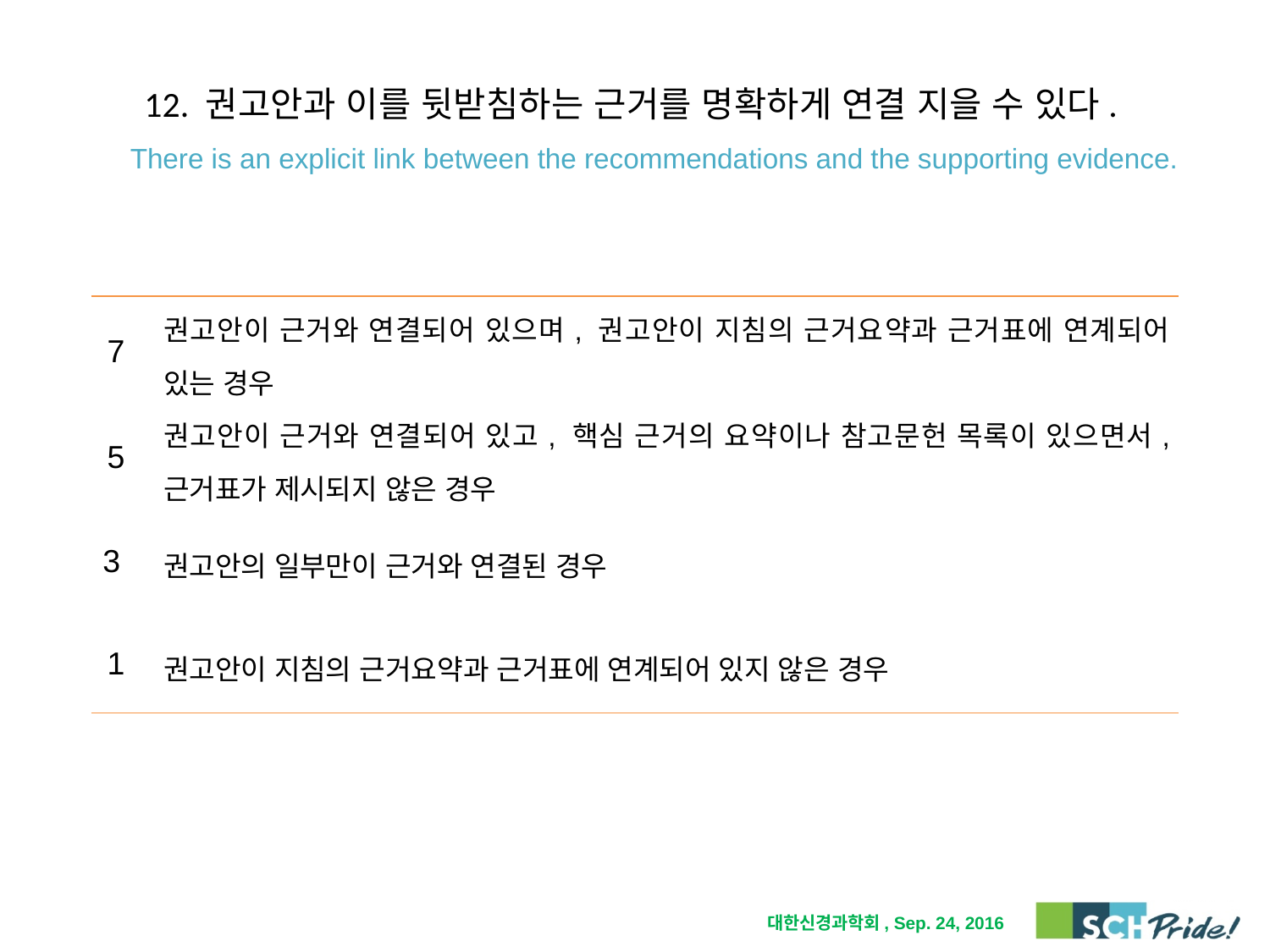

# 12. 권고안과 이를 뒷받침하는 근거를 명확하게 연결 지을 수 있다. There is an explicit link between the recommendations and the supporting evidence.
| 7 | 권고안이 근거와 연결되어 있으며, 권고안이 지침의 근거요약과 근거표에 연계되어 있는 경우 |
| --- | --- |
| 5 | 권고안이 근거와 연결되어 있고, 핵심 근거의 요약이나 참고문헌 목록이 있으면서, 근거표가 제시되지 않은 경우 |
| 3 | 권고안의 일부만이 근거와 연결된 경우 |
| 1 | 권고안이 지침의 근거요약과 근거표에 연계되어 있지 않은 경우 |